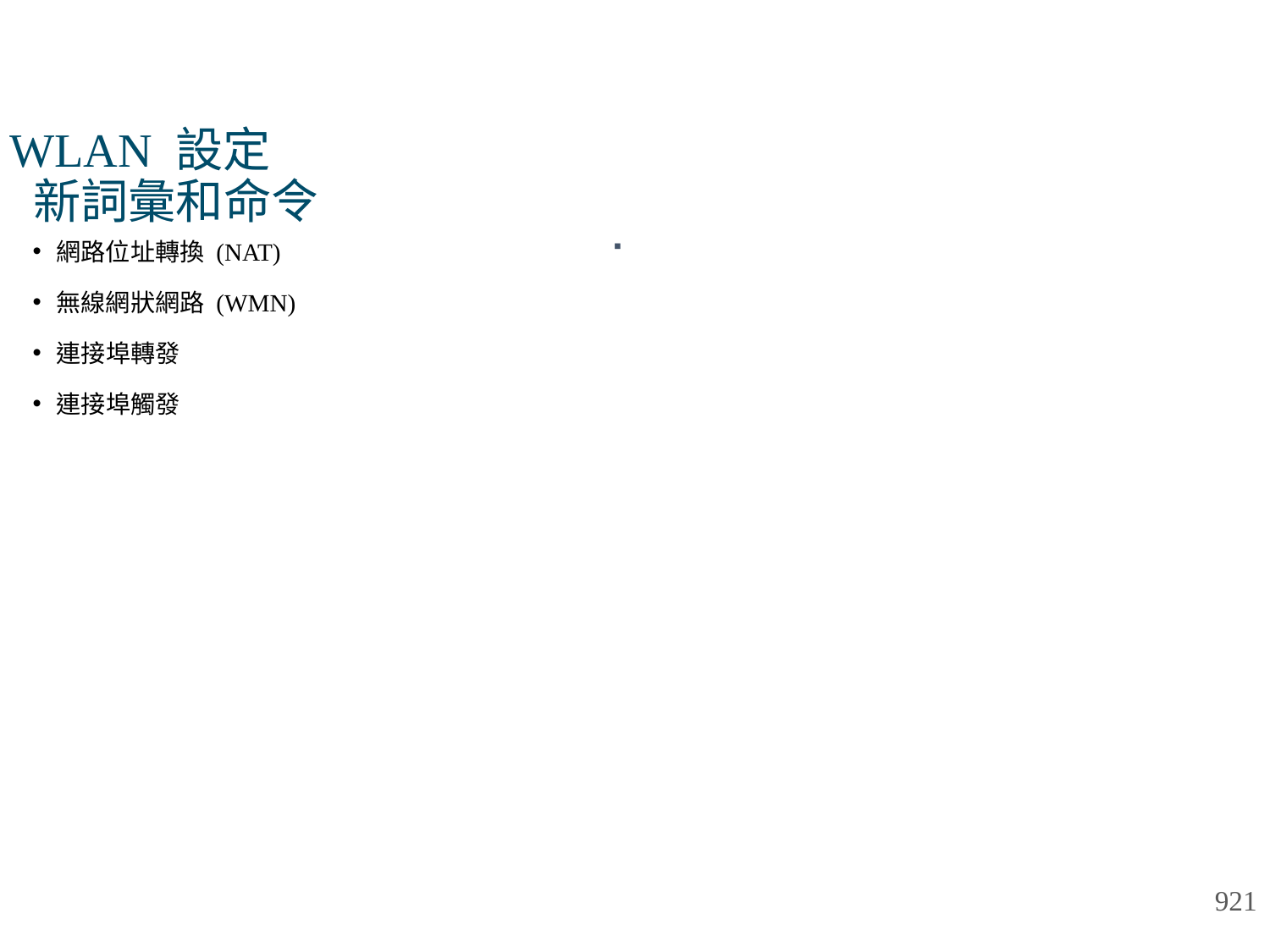

# WLAN 設定 新詞彙和命令
網路位址轉換 (NAT)
無線網狀網路 (WMN)
連接埠轉發
連接埠觸發

921